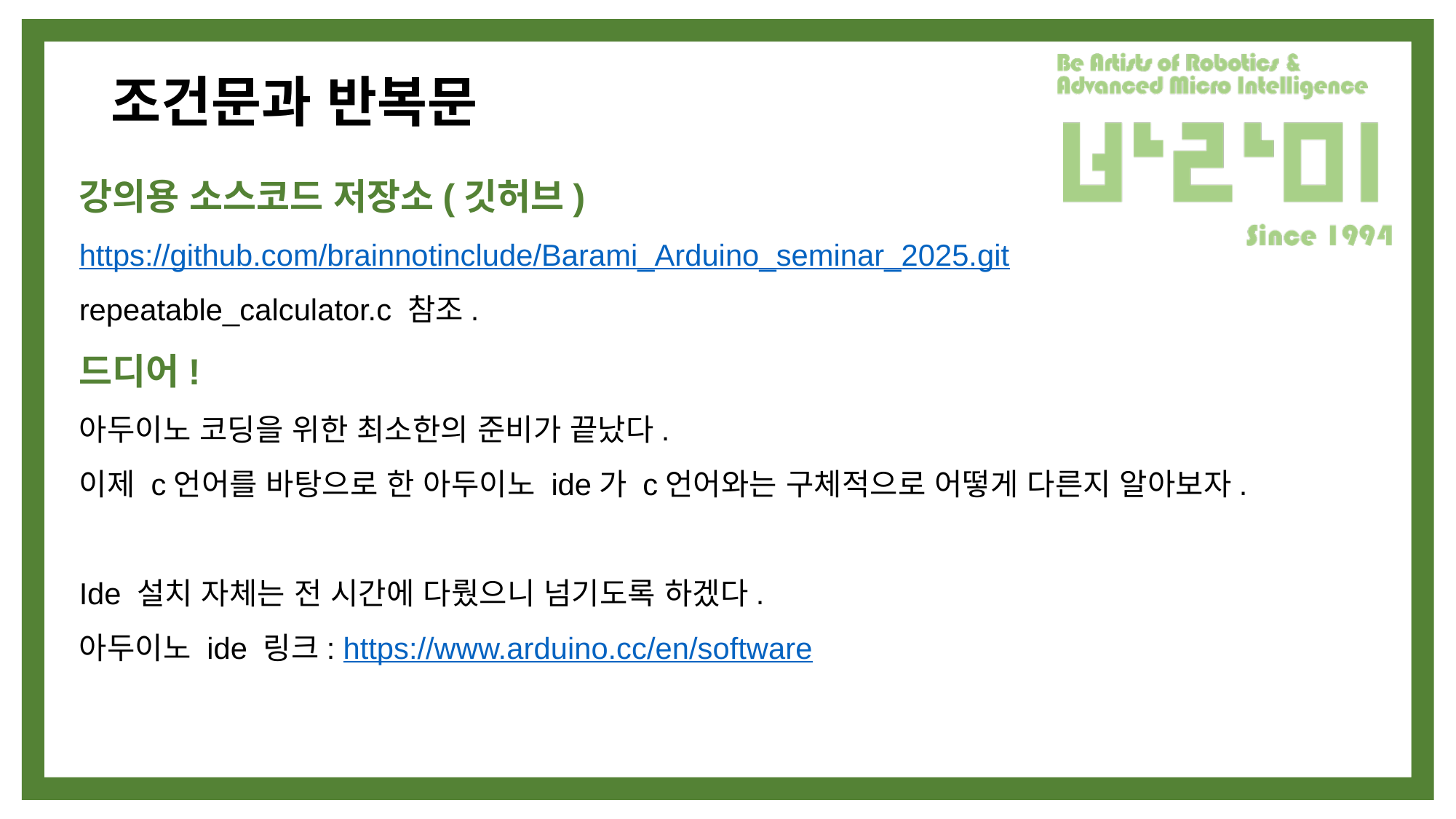

# 조건문과 반복문
강의용 소스코드 저장소(깃허브)
https://github.com/brainnotinclude/Barami_Arduino_seminar_2025.git
repeatable_calculator.c 참조.
드디어!
아두이노 코딩을 위한 최소한의 준비가 끝났다.
이제 c언어를 바탕으로 한 아두이노 ide가 c언어와는 구체적으로 어떻게 다른지 알아보자.

Ide 설치 자체는 전 시간에 다뤘으니 넘기도록 하겠다.
아두이노 ide 링크: https://www.arduino.cc/en/software